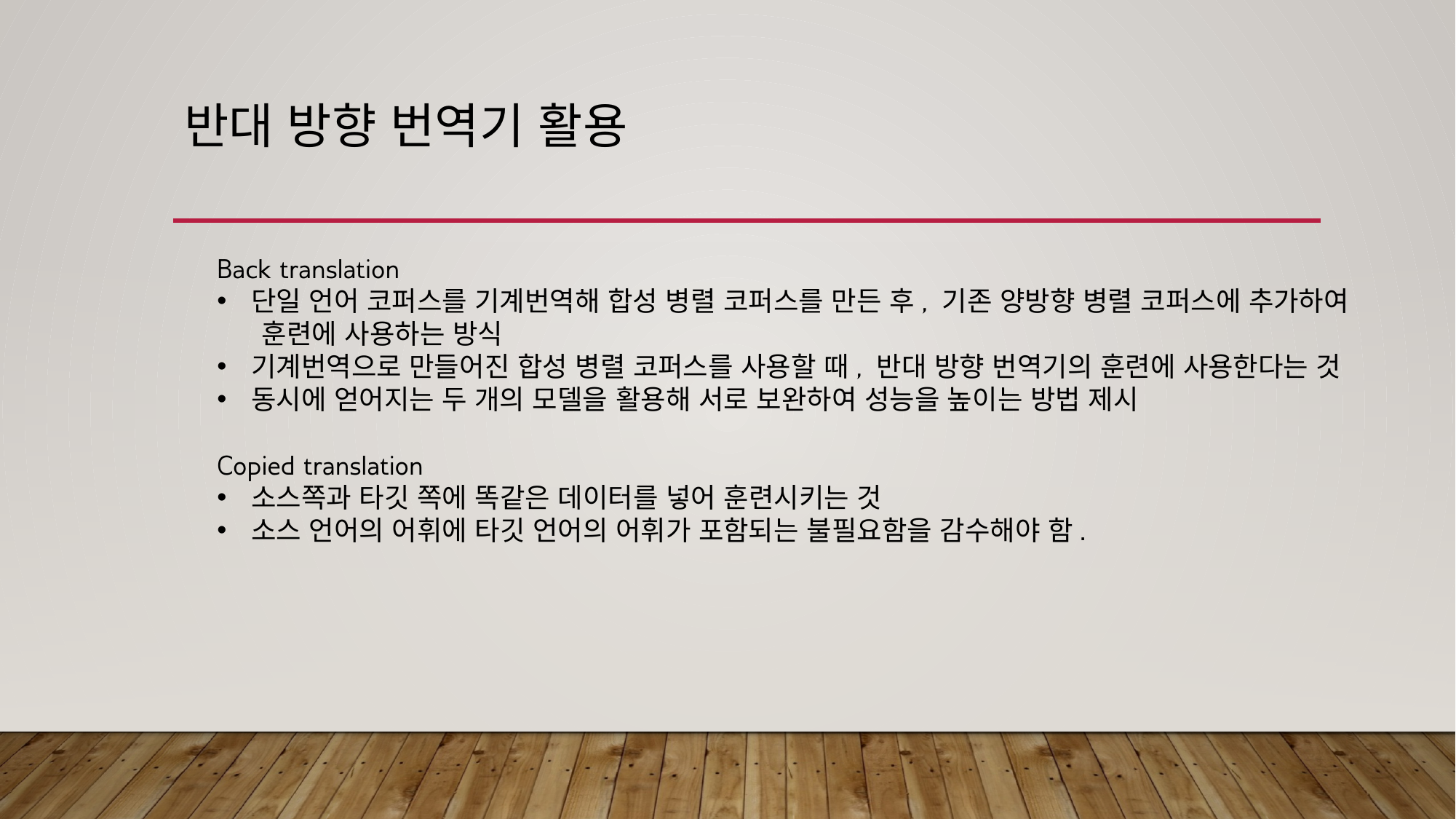

# 반대 방향 번역기 활용
Back translation
단일 언어 코퍼스를 기계번역해 합성 병렬 코퍼스를 만든 후, 기존 양방향 병렬 코퍼스에 추가하여
     훈련에 사용하는 방식
기계번역으로 만들어진 합성 병렬 코퍼스를 사용할 때, 반대 방향 번역기의 훈련에 사용한다는 것
동시에 얻어지는 두 개의 모델을 활용해 서로 보완하여 성능을 높이는 방법 제시

Copied translation
소스쪽과 타깃 쪽에 똑같은 데이터를 넣어 훈련시키는 것
소스 언어의 어휘에 타깃 언어의 어휘가 포함되는 불필요함을 감수해야 함.